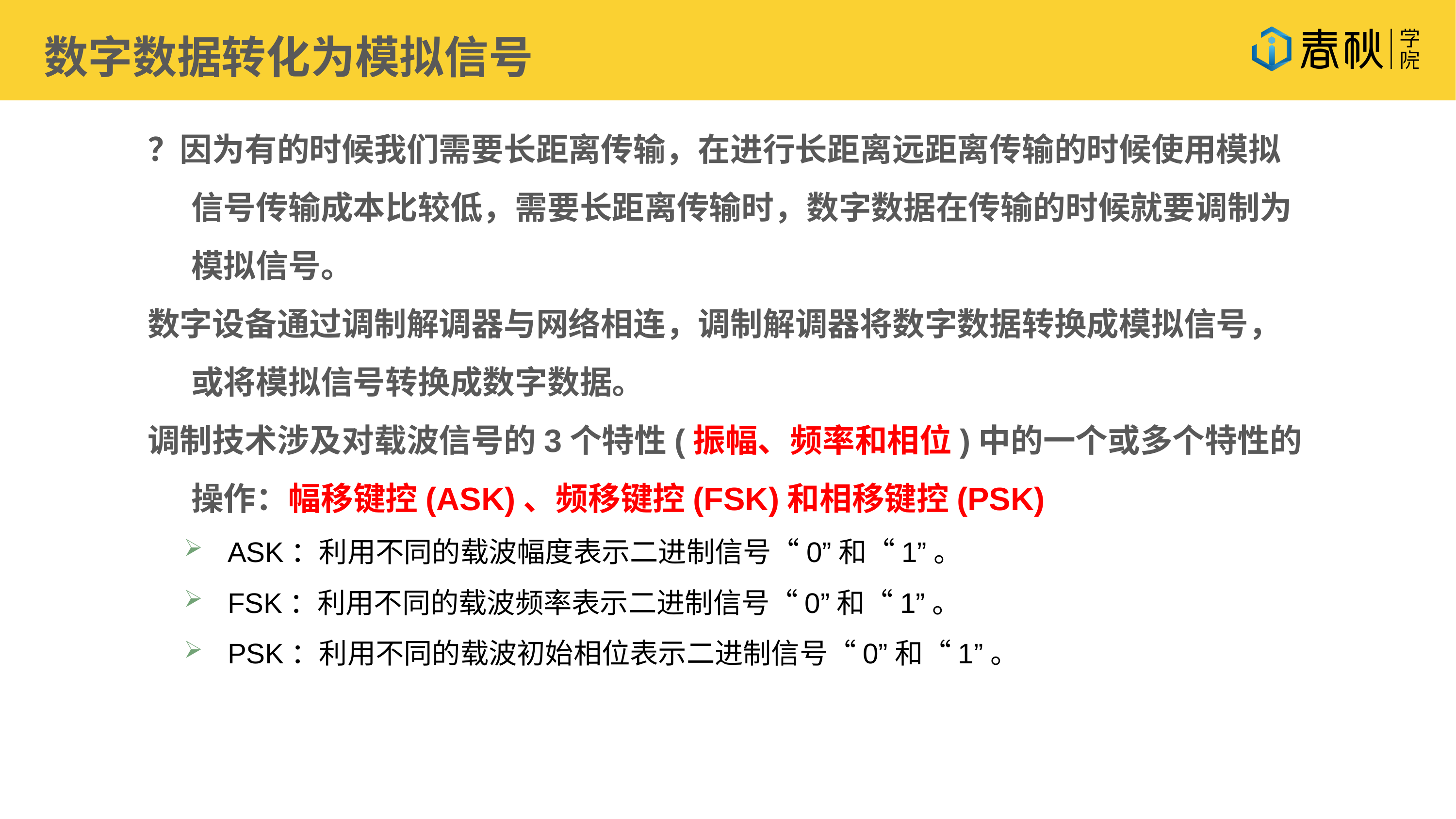

数字数据转化为模拟信号
？因为有的时候我们需要长距离传输，在进行长距离远距离传输的时候使用模拟信号传输成本比较低，需要长距离传输时，数字数据在传输的时候就要调制为模拟信号。
数字设备通过调制解调器与网络相连，调制解调器将数字数据转换成模拟信号，或将模拟信号转换成数字数据。
调制技术涉及对载波信号的3个特性(振幅、频率和相位)中的一个或多个特性的操作：幅移键控(ASK)、频移键控(FSK)和相移键控(PSK)
ASK：利用不同的载波幅度表示二进制信号“0”和“1”。
FSK：利用不同的载波频率表示二进制信号“0”和“1”。
PSK：利用不同的载波初始相位表示二进制信号“0”和“1”。